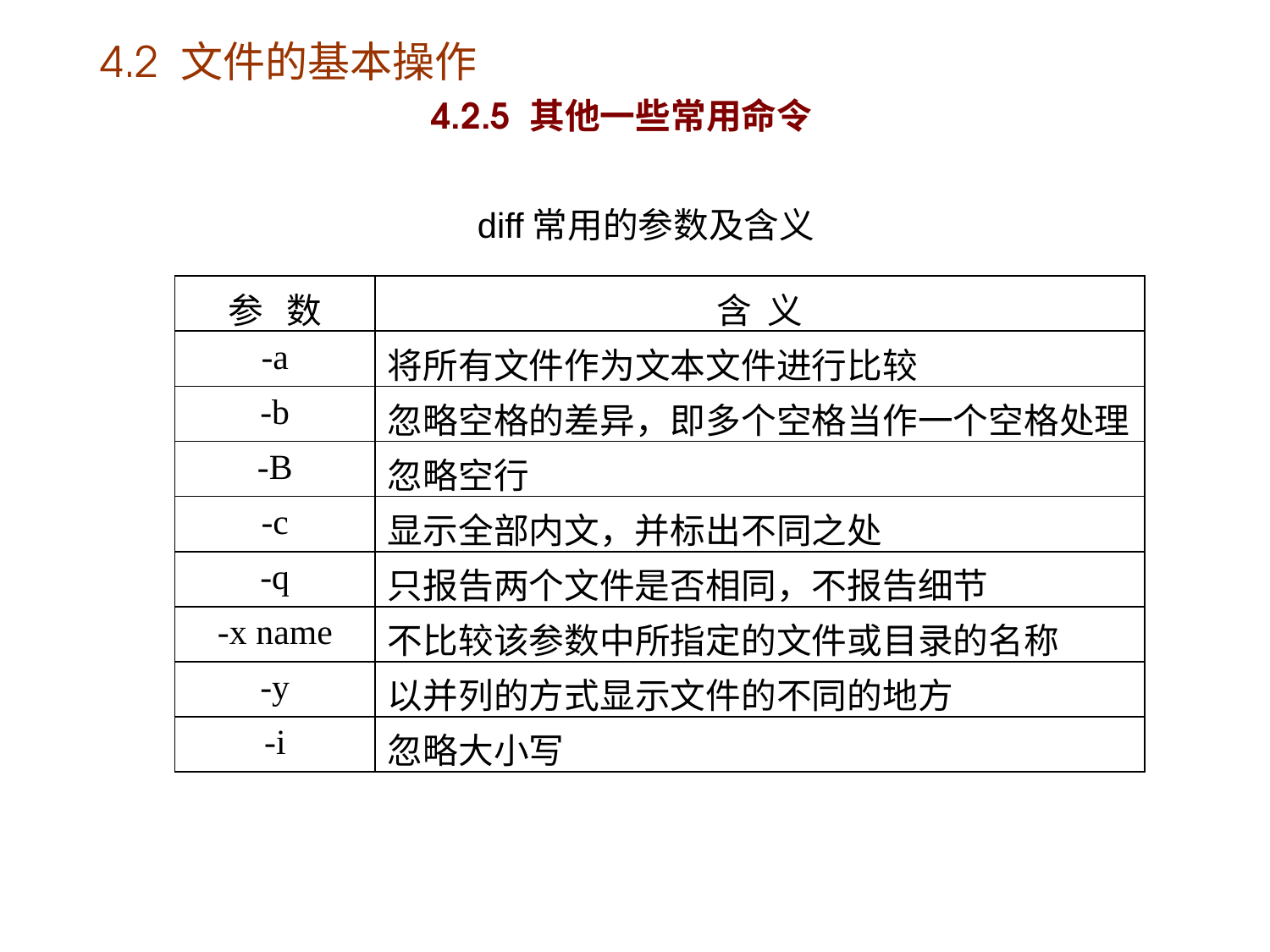

# 4.2 文件的基本操作 4.2.5 其他一些常用命令
diff常用的参数及含义
| 参 数 | 含 义 |
| --- | --- |
| -a | 将所有文件作为文本文件进行比较 |
| -b | 忽略空格的差异，即多个空格当作一个空格处理 |
| -B | 忽略空行 |
| -c | 显示全部内文，并标出不同之处 |
| -q | 只报告两个文件是否相同，不报告细节 |
| -x name | 不比较该参数中所指定的文件或目录的名称 |
| -y | 以并列的方式显示文件的不同的地方 |
| -i | 忽略大小写 |